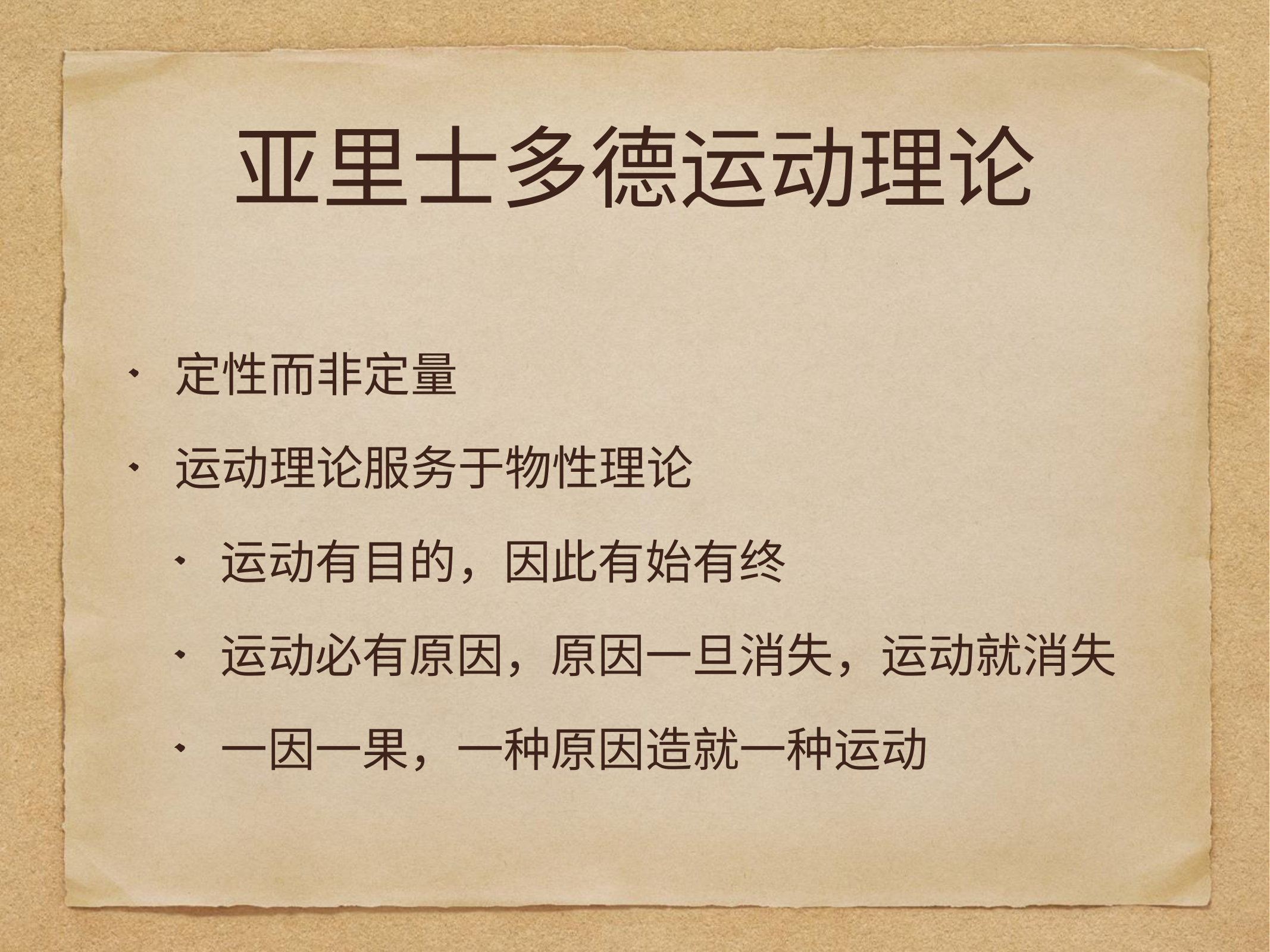

# 亚里士多德运动理论
定性而非定量
运动理论服务于物性理论
运动有目的，因此有始有终
运动必有原因，原因一旦消失，运动就消失
一因一果，一种原因造就一种运动